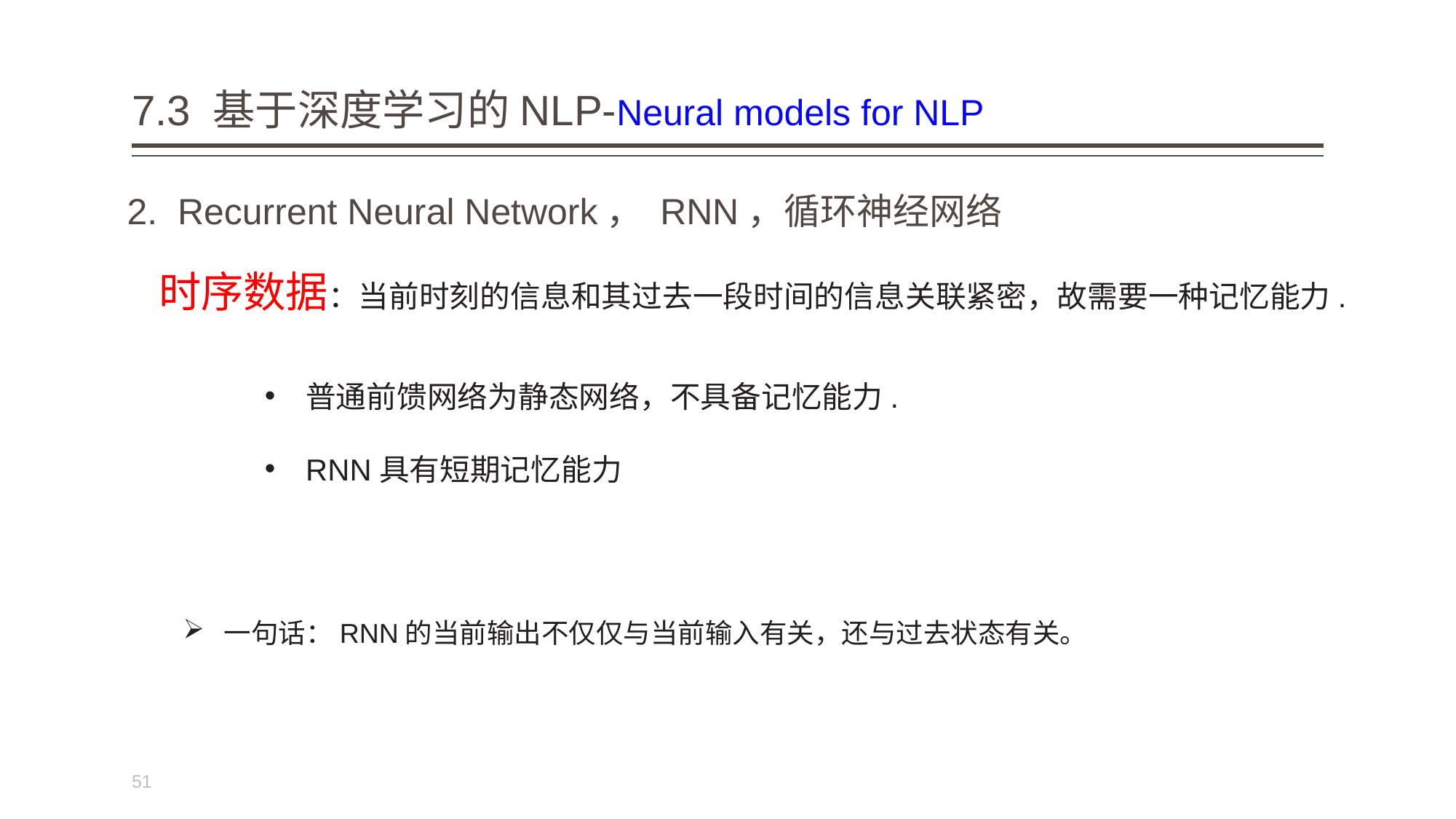

# 7.3 基于深度学习的NLP-Neural models for NLP
2.  Recurrent Neural Network， RNN，循环神经网络

时序数据：当前时刻的信息和其过去一段时间的信息关联紧密，故需要一种记忆能力.
普通前馈网络为静态网络，不具备记忆能力.
RNN具有短期记忆能力
一句话：RNN的当前输出不仅仅与当前输入有关，还与过去状态有关。
51